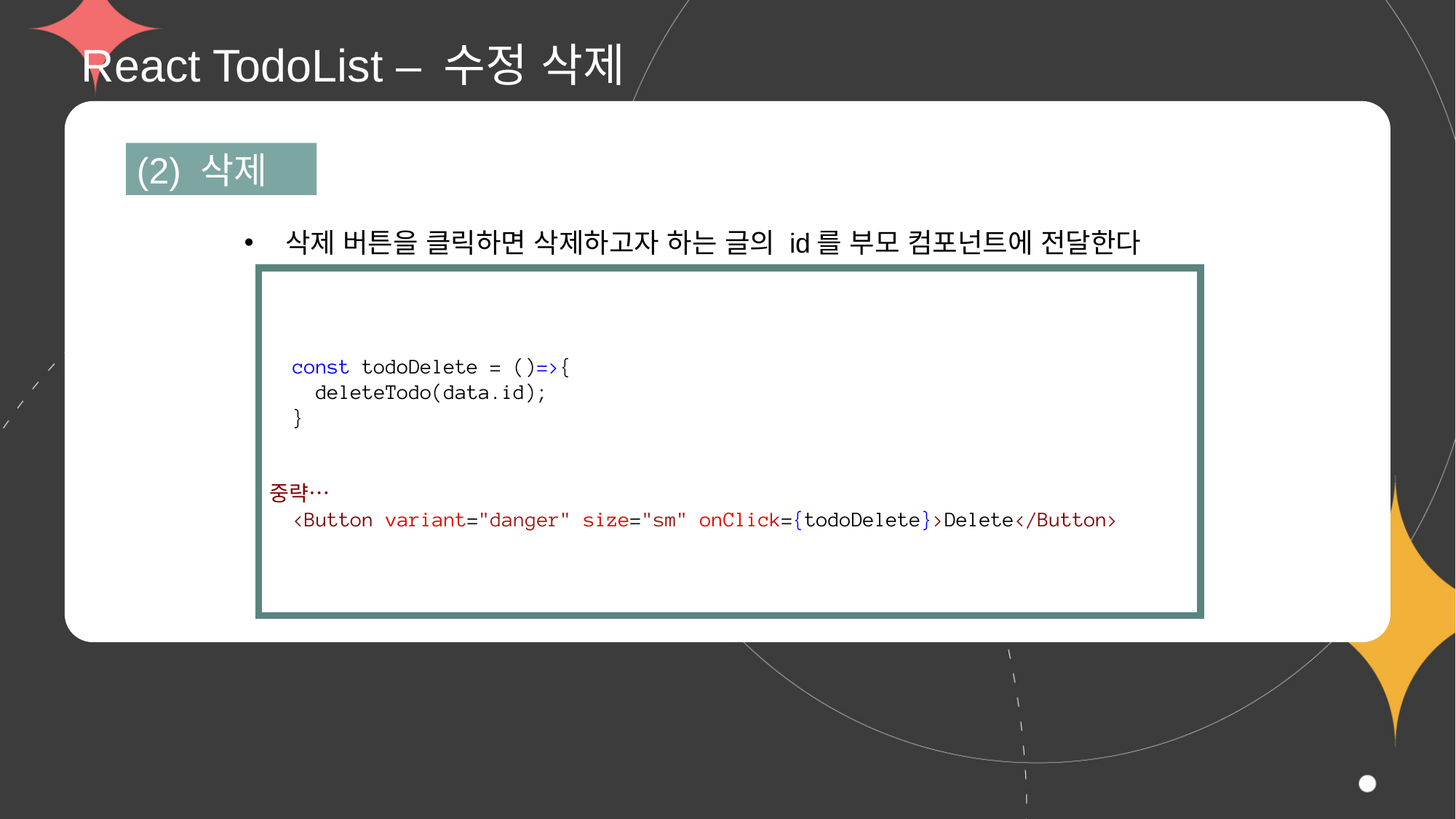

# React TodoList – 수정 삭제
(2) 삭제
삭제 버튼을 클릭하면 삭제하고자 하는 글의 id를 부모 컴포넌트에 전달한다
  const todoDelete = ()=>{
    deleteTodo(data.id);
  }

중략…
  <Button variant="danger" size="sm" onClick={todoDelete}>Delete</Button>